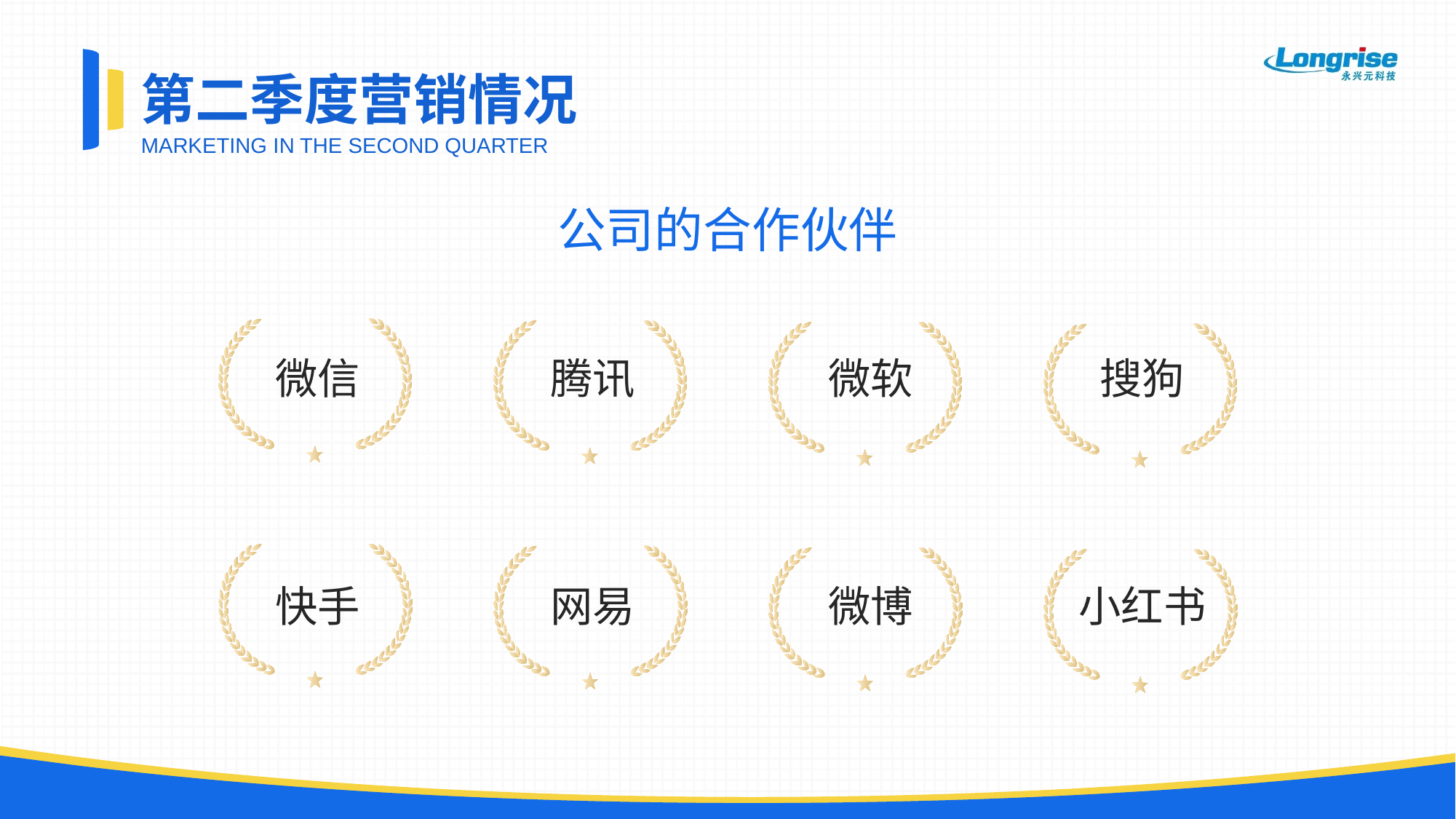

第二季度营销情况

MARKETING IN THE SECOND QUARTER
公司的合作伙伴

微信
腾讯
微软
搜狗
快手
网易
微博
小红书